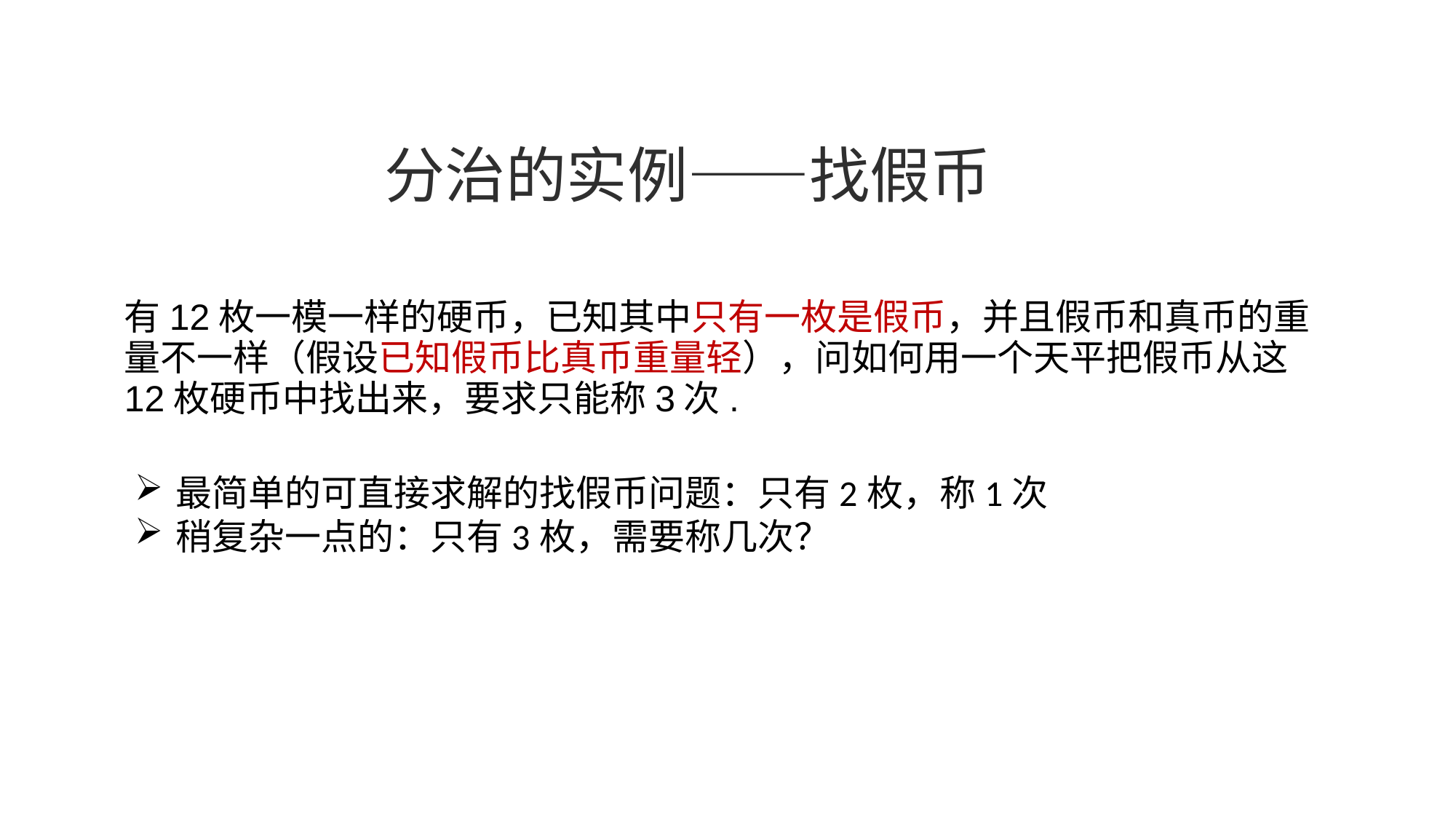

分治的实例——找假币
有12枚一模一样的硬币，已知其中只有一枚是假币，并且假币和真币的重量不一样（假设已知假币比真币重量轻），问如何用一个天平把假币从这12枚硬币中找出来，要求只能称3次.
最简单的可直接求解的找假币问题：只有2枚，称1次
稍复杂一点的：只有3枚，需要称几次？